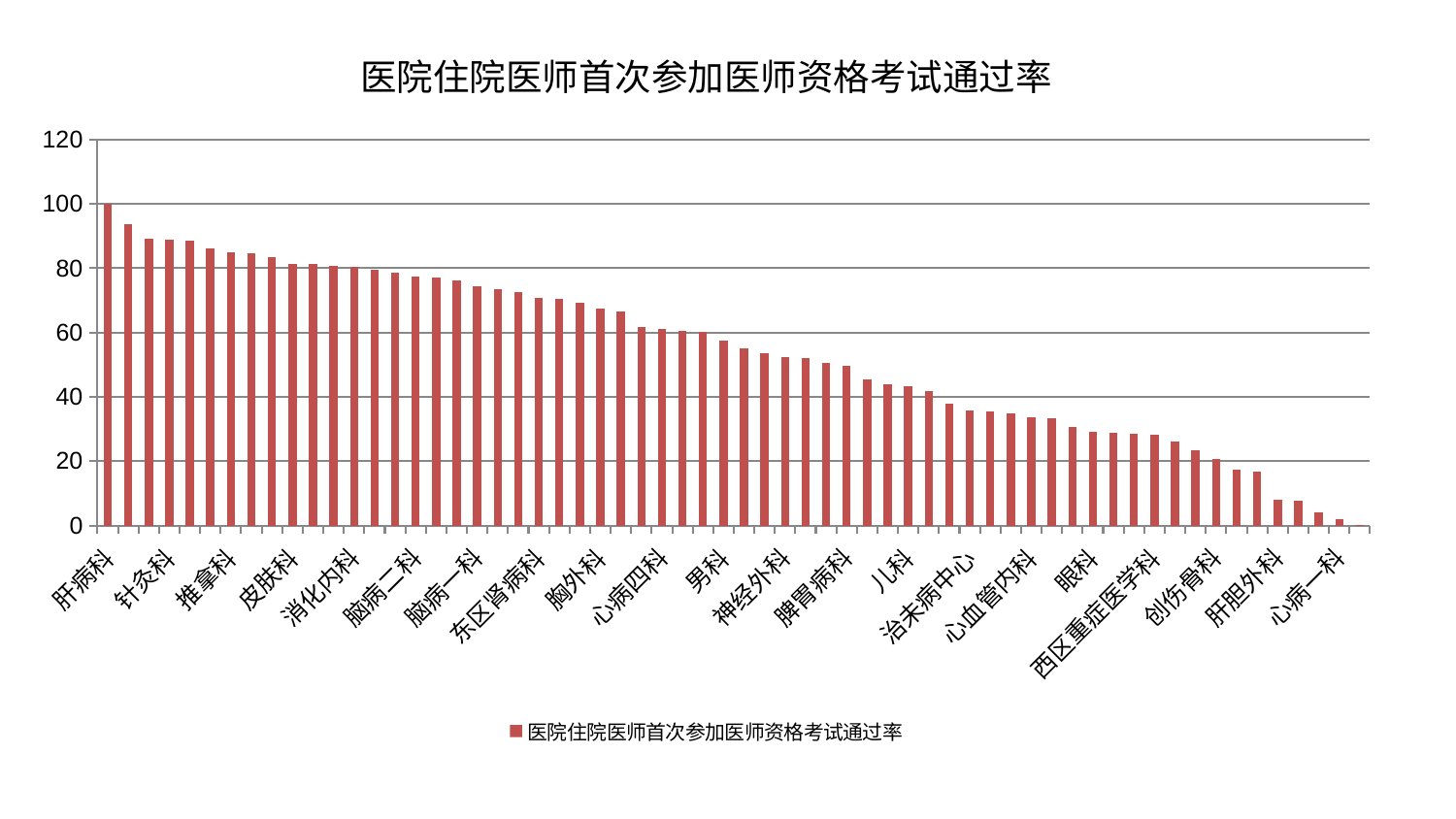

### Chart: 医院住院医师首次参加医师资格考试通过率

| Category | 医院住院医师首次参加医师资格考试通过率 |
|---|---|
| 肝病科 | 99.99999999999999 |
| 运动损伤骨科 | 93.56372121375956 |
| 显微骨科 | 89.09636236005082 |
| 针灸科 | 88.9362031636659 |
| 中医外治中心 | 88.72542284898334 |
| 中医经典科 | 86.17239989355056 |
| 推拿科 | 85.05652564316328 |
| 神经内科 | 84.66823625336302 |
| 肾病科 | 83.32155080499729 |
| 皮肤科 | 81.32421312401303 |
| 风湿病科 | 81.31850097209806 |
| 脑病三科 | 80.84719787918701 |
| 消化内科 | 80.50000898700625 |
| 身心医学科 | 79.54366484573882 |
| 综合内科 | 78.6968896254856 |
| 脑病二科 | 77.56067047146684 |
| 肾脏内科 | 76.98467113893001 |
| 耳鼻喉科 | 76.29924510852021 |
| 脑病一科 | 74.36880988606318 |
| 骨科 | 73.4338449353917 |
| 产科 | 72.68646396072124 |
| 东区肾病科 | 70.69693286726603 |
| 脾胃科消化科合并 | 70.34612125685874 |
| 呼吸内科 | 69.21693909480744 |
| 胸外科 | 67.3816769323131 |
| 妇二科 | 66.66979916907403 |
| 泌尿外科 | 61.67037756385801 |
| 心病四科 | 61.004579198447715 |
| 血液科 | 60.563347321100075 |
| 老年医学科 | 60.22641433972603 |
| 男科 | 57.578794028750046 |
| 口腔科 | 54.95204190586641 |
| 普通外科 | 53.56509239384081 |
| 神经外科 | 52.39451132743634 |
| 康复科 | 52.13834111481271 |
| 周围血管科 | 50.49945602491555 |
| 脾胃病科 | 49.71395564772563 |
| 心病三科 | 45.4683364836409 |
| 脊柱骨科 | 43.79136199419594 |
| 儿科 | 43.35456984558708 |
| 心病二科 | 41.8890922616071 |
| 微创骨科 | 37.87756997978112 |
| 治未病中心 | 35.74595230336147 |
| 乳腺甲状腺外科 | 35.51084575327517 |
| 关节骨科 | 34.75389429751316 |
| 心血管内科 | 33.777019585021996 |
| 肛肠科 | 33.217556926860304 |
| 妇科妇二科合并 | 30.683176507797885 |
| 眼科 | 29.271413596242173 |
| 小儿推拿科 | 28.97068731980357 |
| 小儿骨科 | 28.506549835421698 |
| 西区重症医学科 | 28.105400361326563 |
| 东区重症医学科 | 26.114405845395268 |
| 重症医学科 | 23.32345054190688 |
| 创伤骨科 | 20.56785791324865 |
| 肿瘤内科 | 17.44938382437307 |
| 妇科 | 16.825693907277554 |
| 肝胆外科 | 7.902026405846364 |
| 美容皮肤科 | 7.758749970474501 |
| 内分泌科 | 3.92142920628118 |
| 心病一科 | 1.9123053111806292 |
| 医院 | 0.033138571949908886 |
95